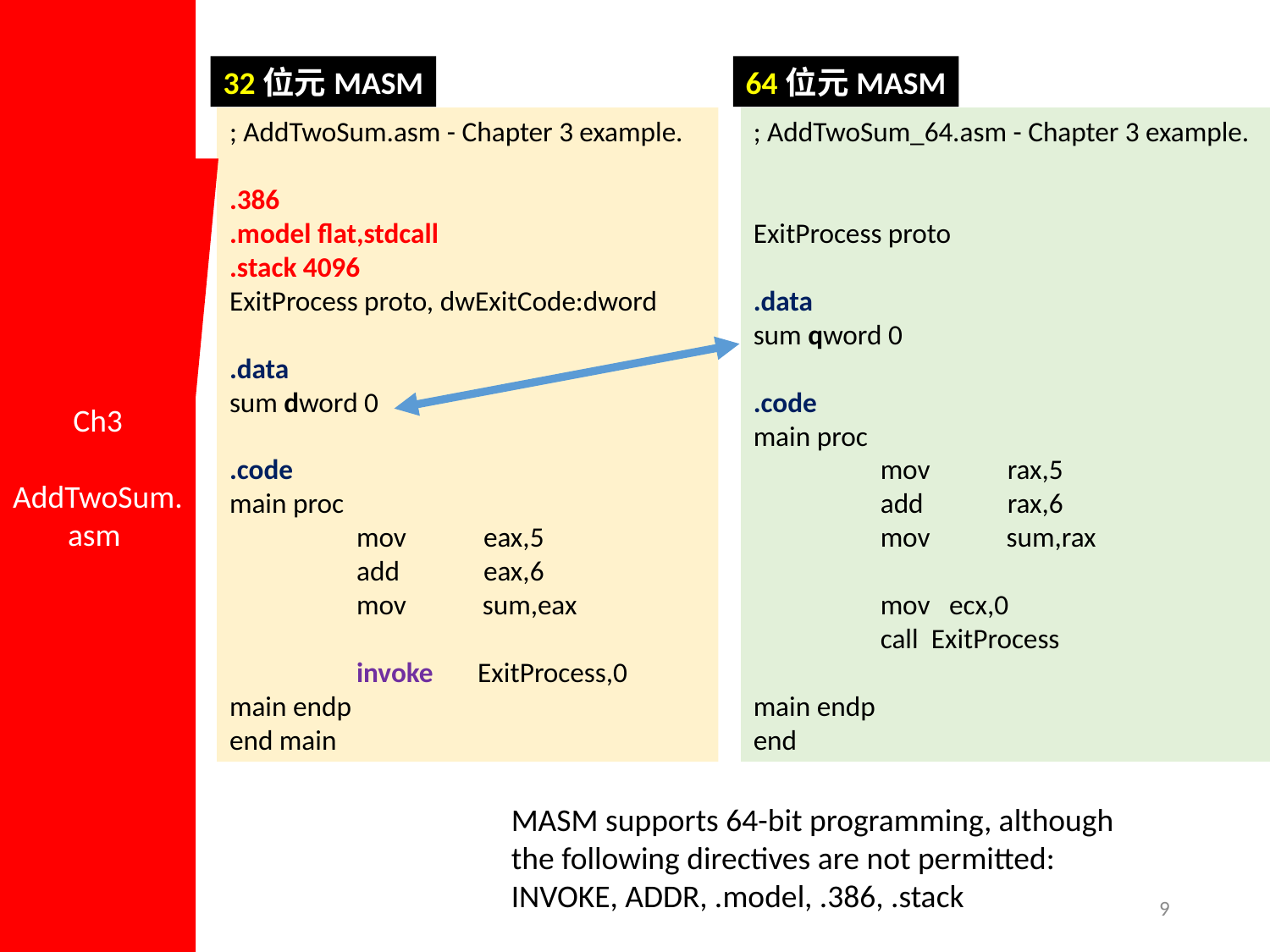

Ch3

AddTwoSum.asm
32位元MASM
64位元MASM
; AddTwoSum_64.asm - Chapter 3 example.

ExitProcess proto

.data
sum qword 0

.code
main proc
	mov	rax,5
	add	rax,6
	mov            sum,rax

	mov   ecx,0
	call  ExitProcess

main endp
end
; AddTwoSum.asm - Chapter 3 example.

.386
.model flat,stdcall
.stack 4096
ExitProcess proto, dwExitCode:dword

.data
sum dword 0

.code
main proc
	mov	eax,5		add	eax,6
	mov            sum,eax

	invoke       ExitProcess,0
main endp
end main
MASM supports 64-bit programming, although the following directives are not permitted:
INVOKE, ADDR, .model, .386, .stack
9